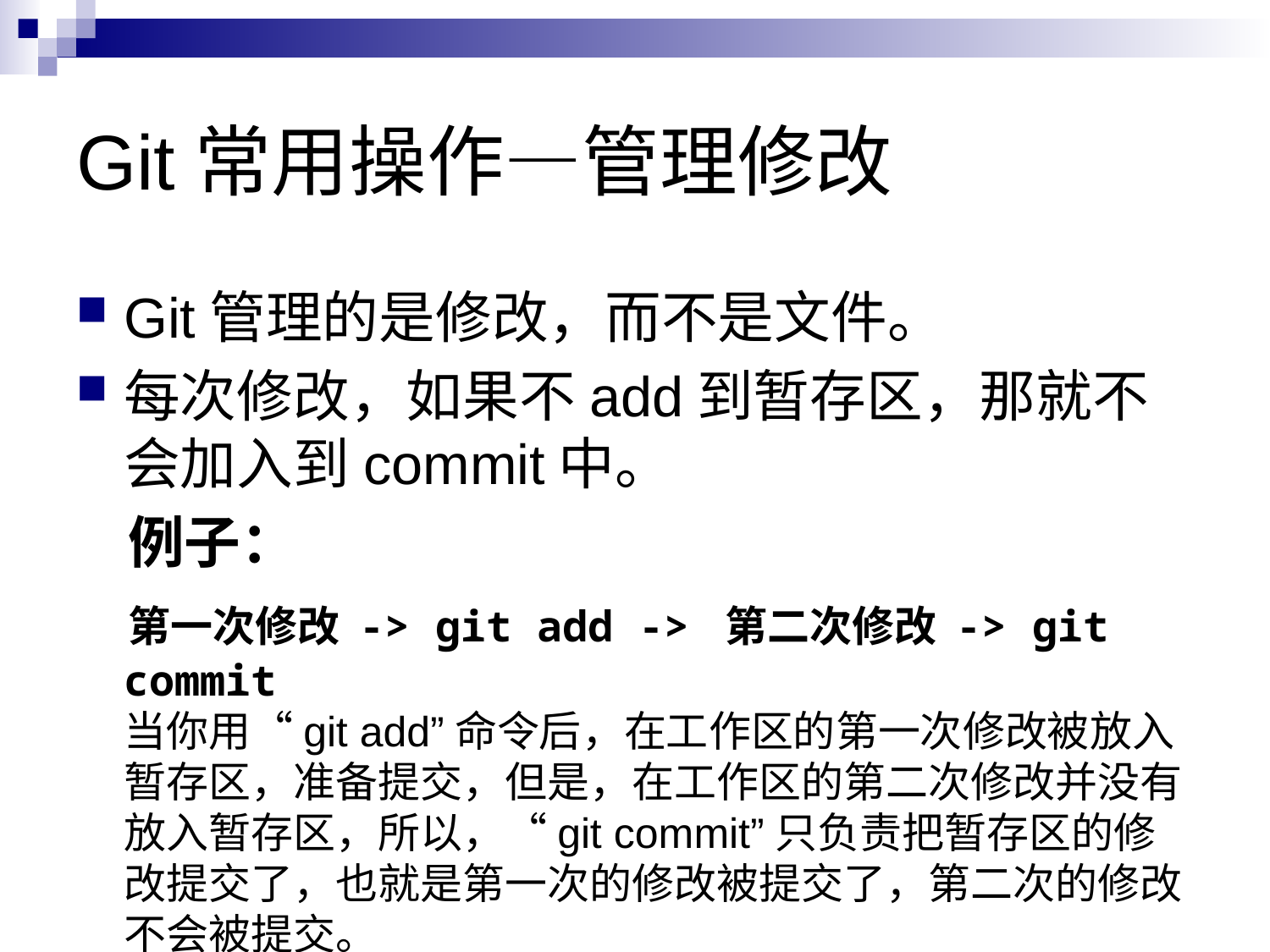

# Git常用操作—管理修改
Git管理的是修改，而不是文件。
每次修改，如果不add到暂存区，那就不会加入到commit中。
   例子：
   第⼀次修改 -> git add -> 第二次修改 -> git commit
当你用“git add”命令后，在工作区的第一次修改被放入暂存区，准备提交，但是，在工作区的第二次修改并没有放入暂存区，所以，“git commit”只负责把暂存区的修改提交了，也就是第一次的修改被提交了，第二次的修改不会被提交。